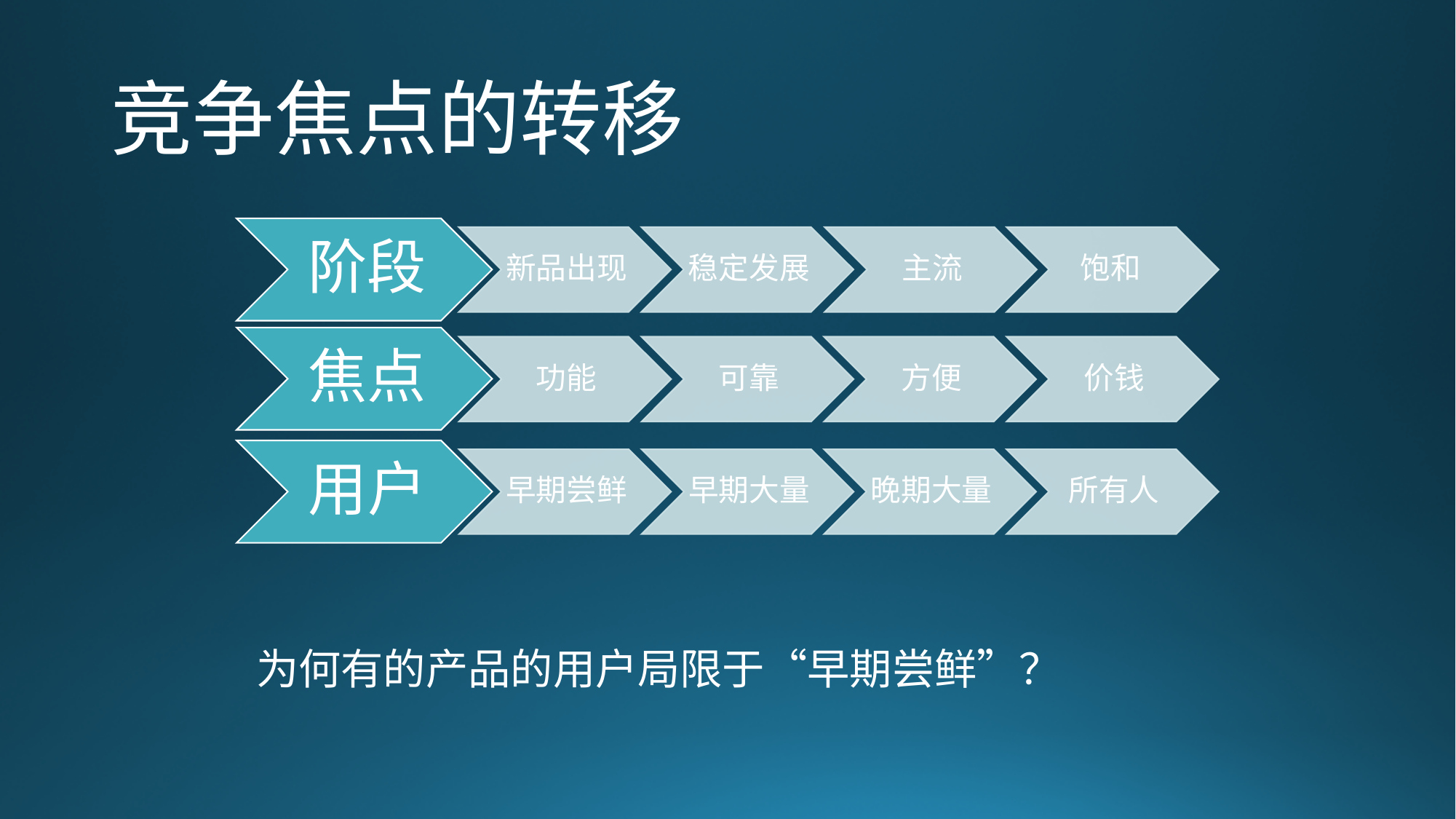

# 竞争焦点的转移
阶段
新品出现
稳定发展
主流
饱和
焦点
功能
可靠
方便
价钱
用户
早期尝鲜
早期大量
晚期大量
所有人
为何有的产品的用户局限于“早期尝鲜”？